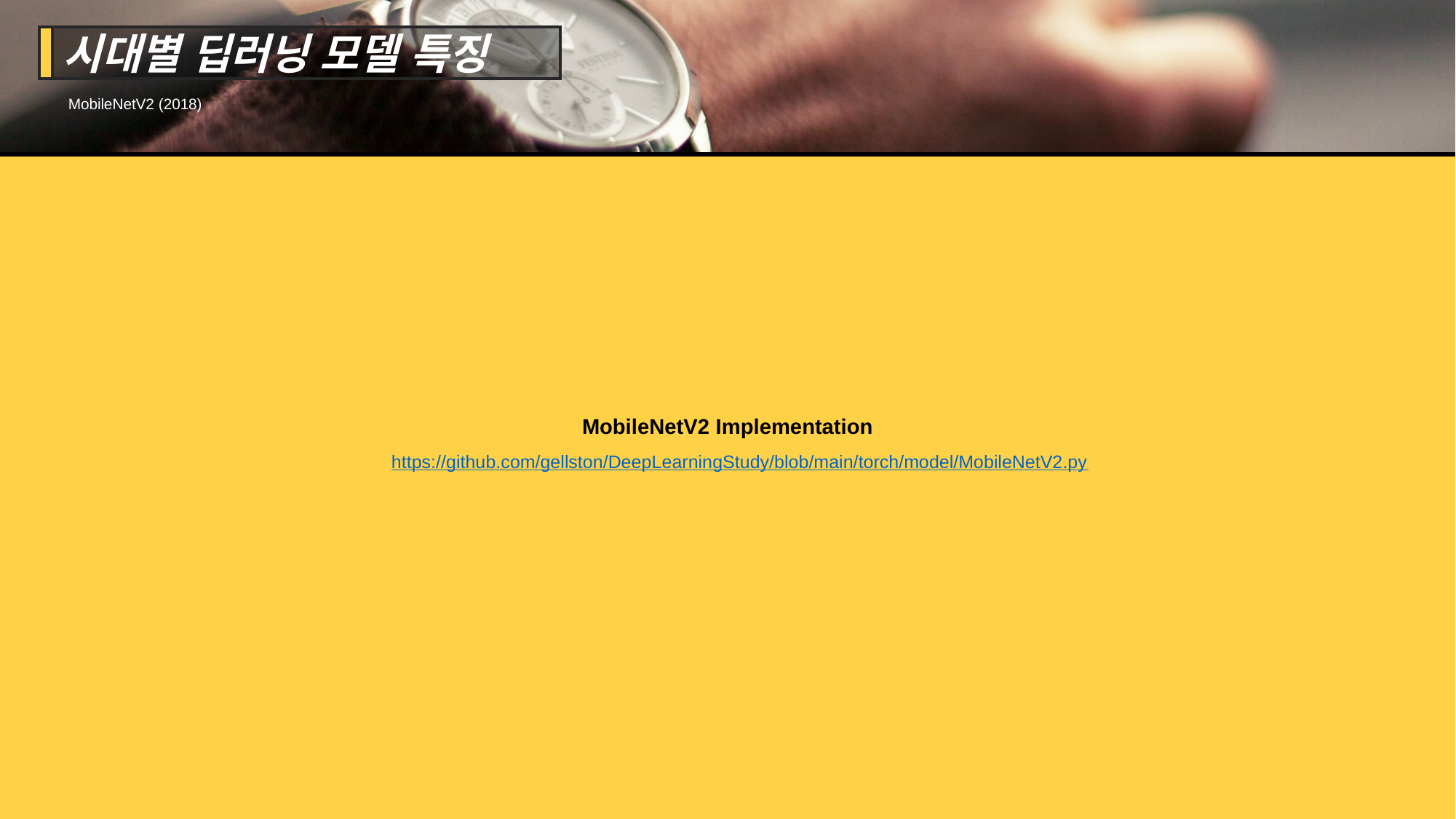

시대별 딥러닝 모델 특징
MobileNetV2 (2018)
MobileNetV2 Implementation
https://github.com/gellston/DeepLearningStudy/blob/main/torch/model/MobileNetV2.py